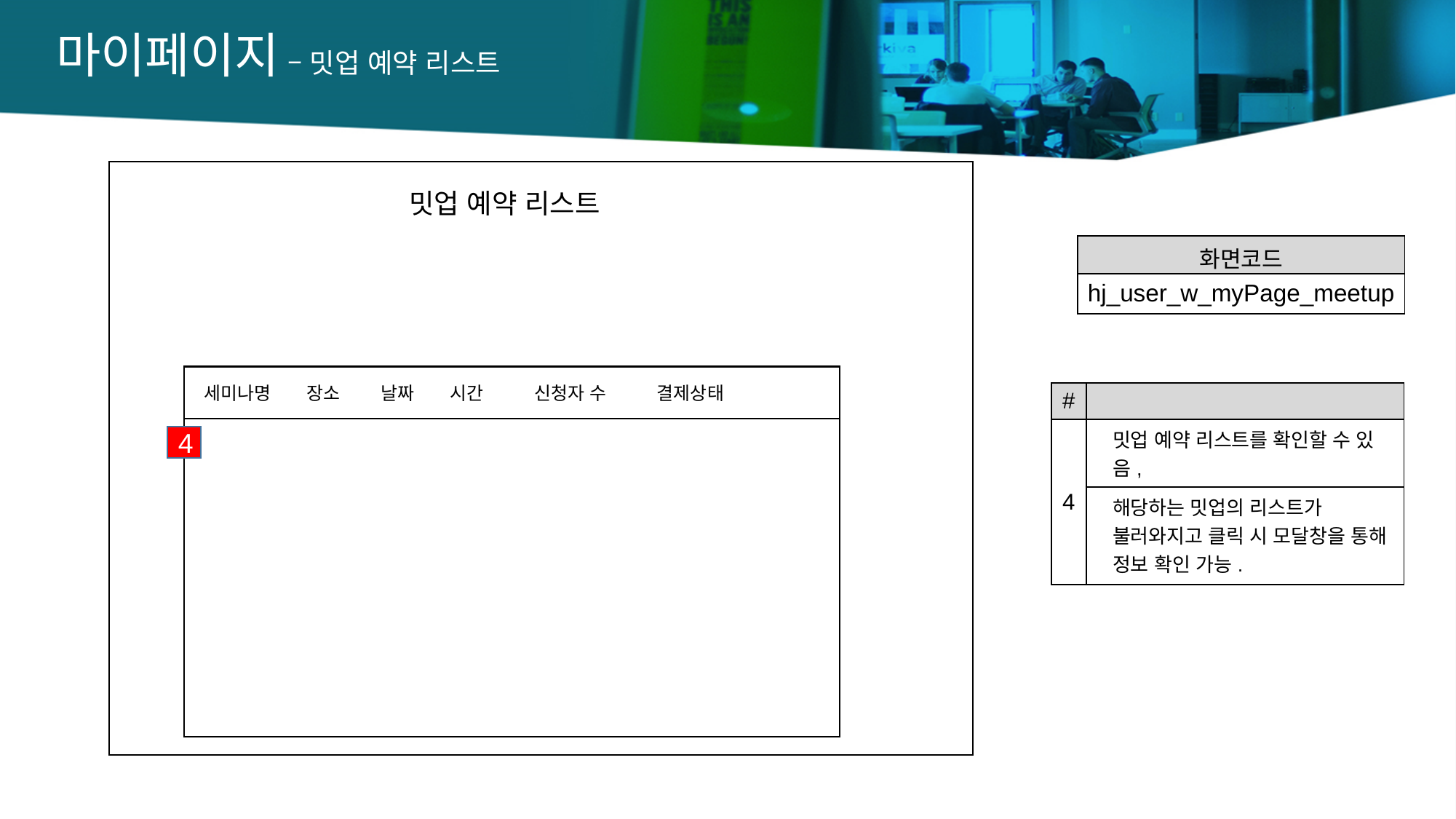

마이페이지 – 밋업 예약 리스트

밋업 예약 리스트
| 화면코드 |
| --- |
| hj\_user\_w\_myPage\_meetup |

 세미나명       장소        날짜       시간          신청자 수          결제상태
| # |  |
| --- | --- |
| 4 | 밋업 예약 리스트를 확인할 수 있음, |
|  | 해당하는 밋업의 리스트가 불러와지고 클릭 시 모달창을 통해 정보 확인 가능. |
4